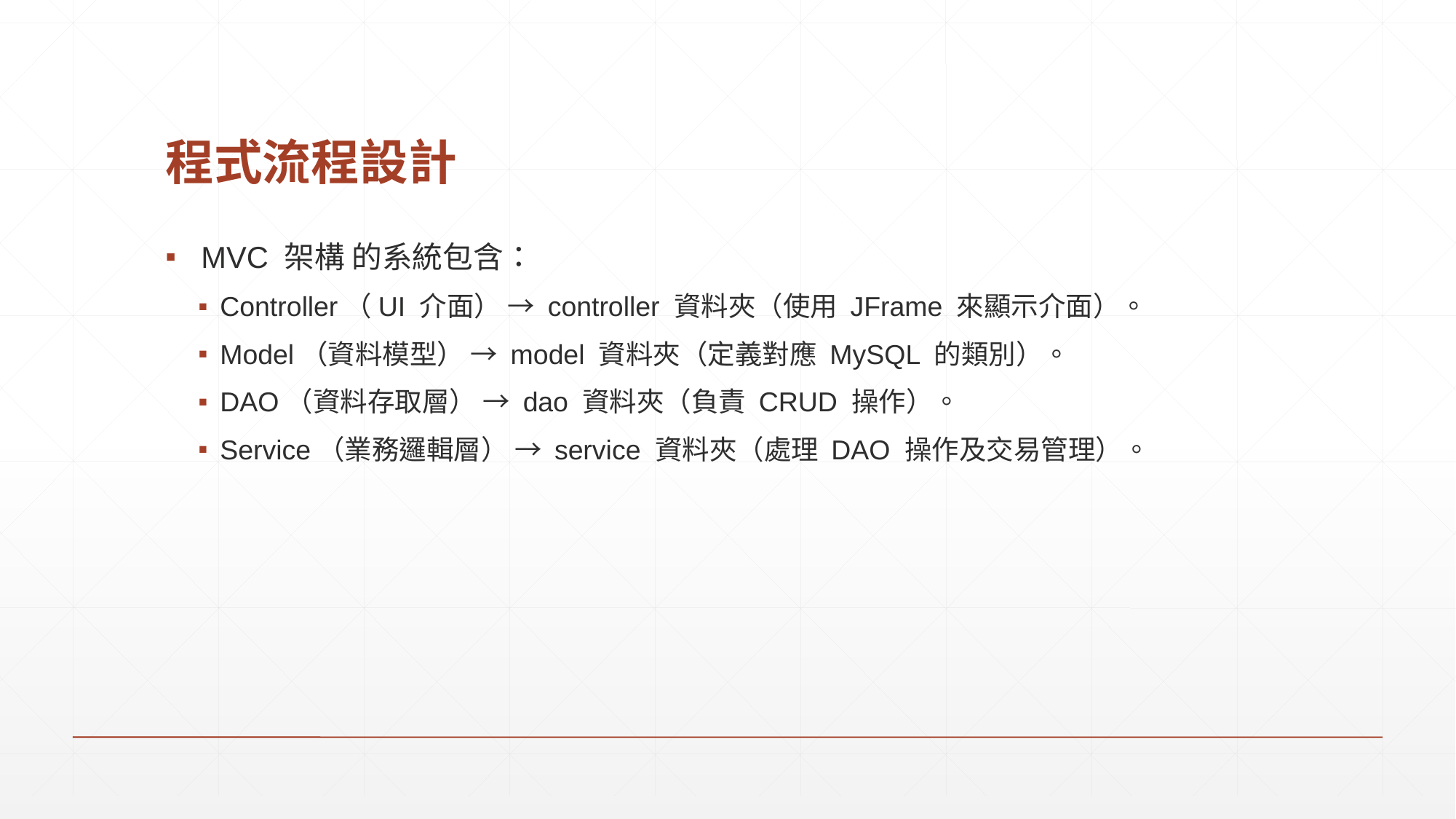

# 程式流程設計
 MVC 架構 的系統包含：
Controller（UI 介面） → controller 資料夾（使用 JFrame 來顯示介面）。
Model（資料模型） → model 資料夾（定義對應 MySQL 的類別）。
DAO（資料存取層） → dao 資料夾（負責 CRUD 操作）。
Service（業務邏輯層） → service 資料夾（處理 DAO 操作及交易管理）。